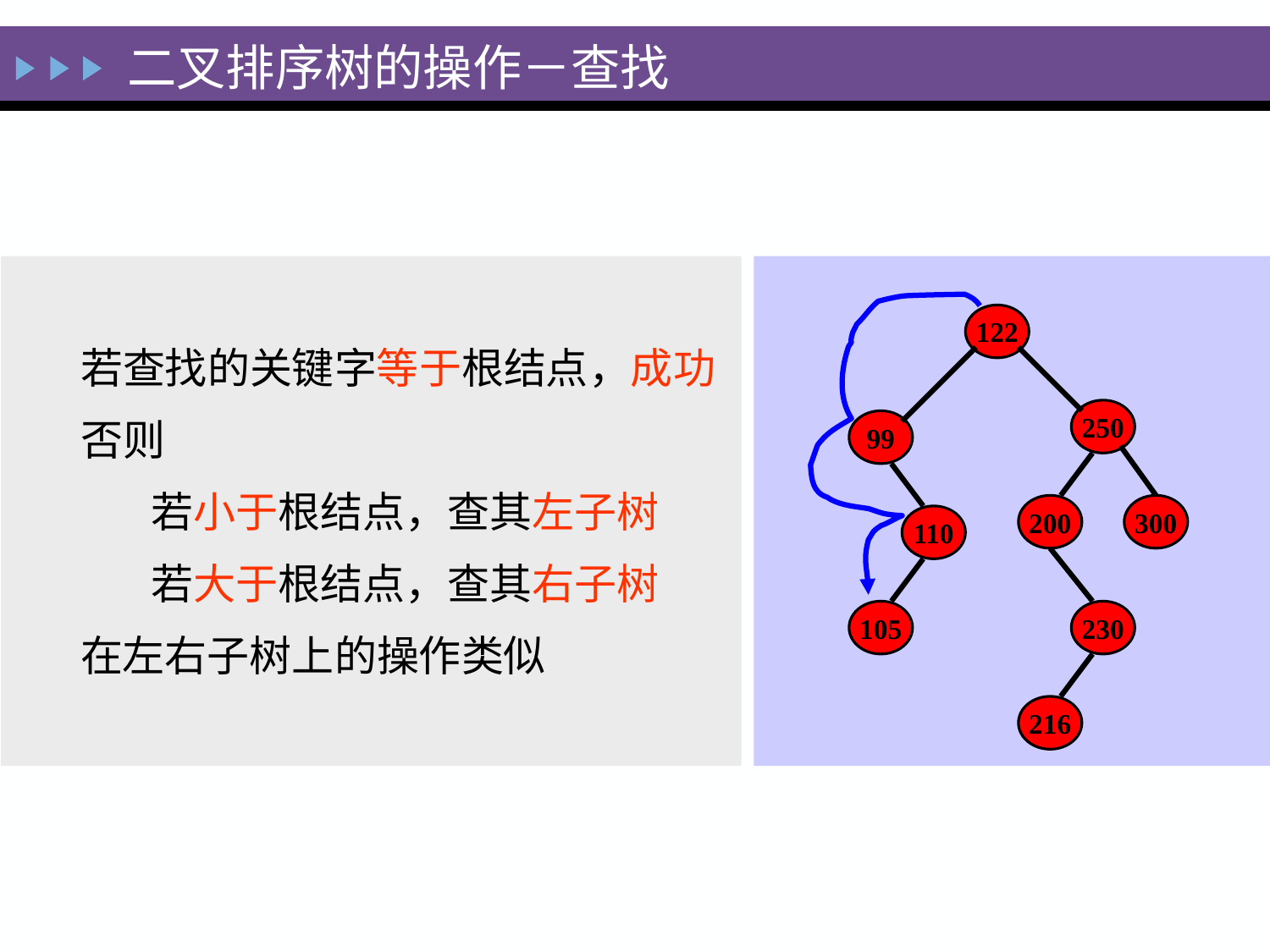

二叉排序树的操作－查找

122

250
99

200
300
110

105
230

216
若查找的关键字等于根结点，成功
否则
　   若小于根结点，查其左子树
　   若大于根结点，查其右子树
在左右子树上的操作类似